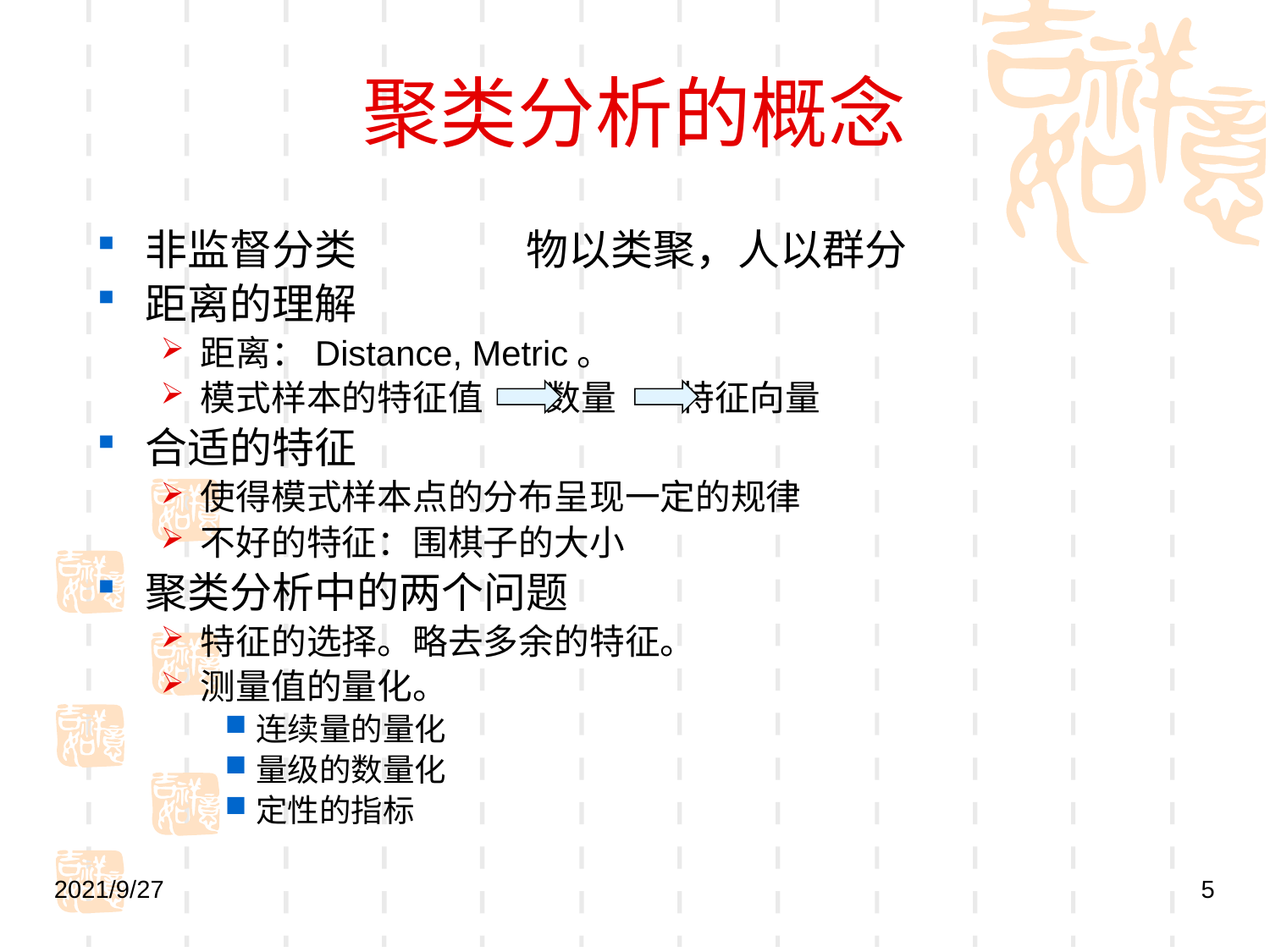

# 聚类分析的概念
非监督分类		物以类聚，人以群分
距离的理解
距离：Distance, Metric。
模式样本的特征值        数量        特征向量
合适的特征
使得模式样本点的分布呈现一定的规律
不好的特征：围棋子的大小
聚类分析中的两个问题
特征的选择。略去多余的特征。
测量值的量化。
连续量的量化
量级的数量化
定性的指标

2021/9/27
5